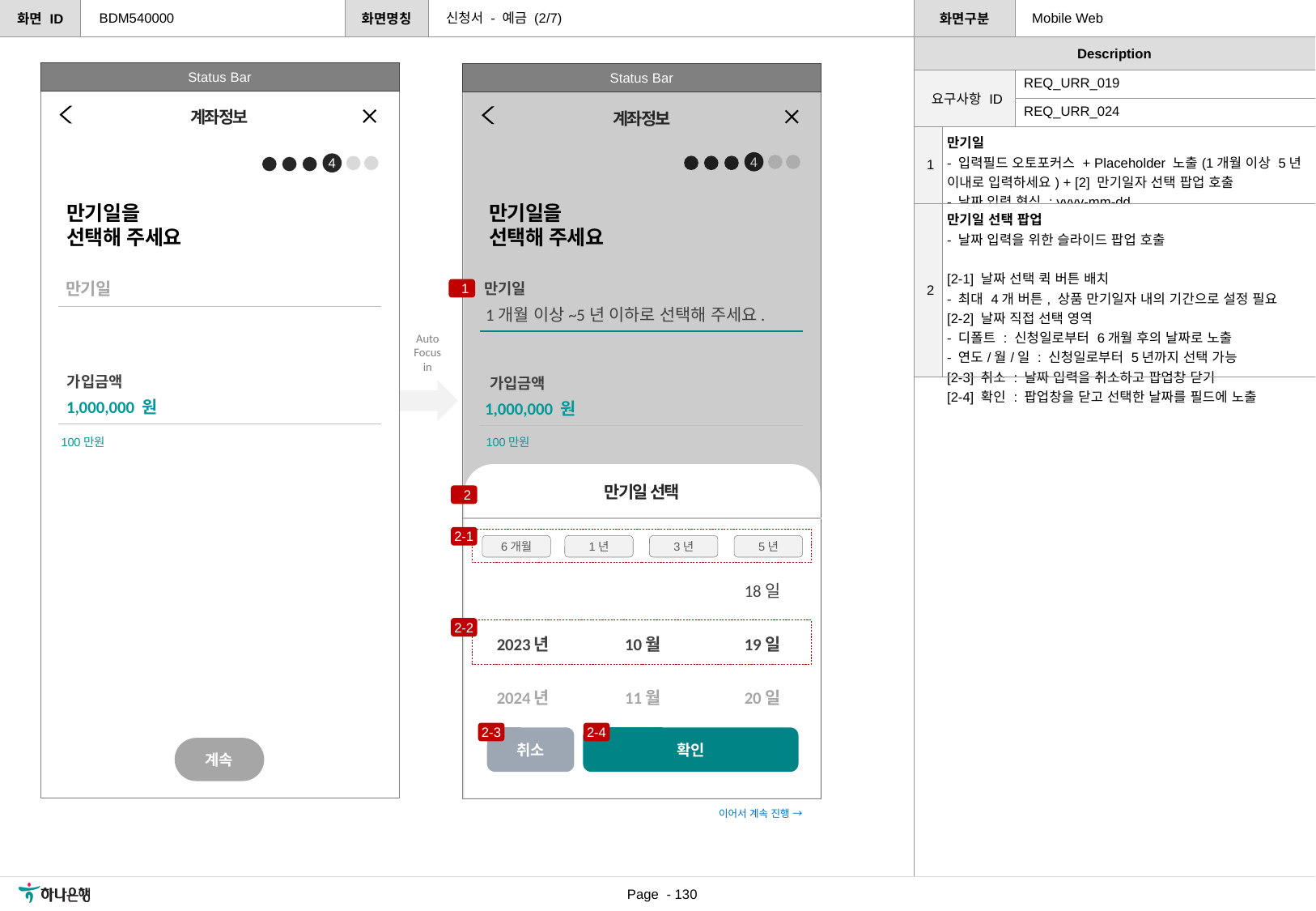

신청서 - 예금 (2/7)
BDM540000
Mobile Web
Status Bar

Status Bar

| 요구사항 ID | REQ\_URR\_019 |
| --- | --- |
|  | REQ\_URR\_024 |

계좌정보
계좌정보
| 1 | 만기일 - 입력필드 오토포커스 + Placeholder 노출(1개월 이상 5년 이내로 입력하세요) + [2] 만기일자 선택 팝업 호출 - 날짜 입력 형식 : yyyy-mm-dd |
| --- | --- |
| 2 | 만기일 선택 팝업 - 날짜 입력을 위한 슬라이드 팝업 호출 [2-1] 날짜 선택 퀵 버튼 배치 - 최대 4개 버튼, 상품 만기일자 내의 기간으로 설정 필요 [2-2] 날짜 직접 선택 영역 - 디폴트 : 신청일로부터 6개월 후의 날짜로 노출 - 연도/월/일 : 신청일로부터 5년까지 선택 가능 [2-3] 취소 : 날짜 입력을 취소하고 팝업창 닫기 [2-4] 확인 : 팝업창을 닫고 선택한 날짜를 필드에 노출 |
4

4

만기일을
선택해 주세요
만기일을
선택해 주세요
만기일
만기일
1
1개월 이상~5년 이하로 선택해 주세요.
Auto
Focus in
가입금액
가입금액

1,000,000 원
1,000,000 원
100만원
100만원

만기일 선택
2
2-1

6개월

1년

3년

5년

|  |  | 18일 |
| --- | --- | --- |
| 2023년 | 10월 | 19일 |
| 2024년 | 11월 | 20일 |
2-2

2-3
2-4
취소
확인
계속
이어서 계속 진행 →